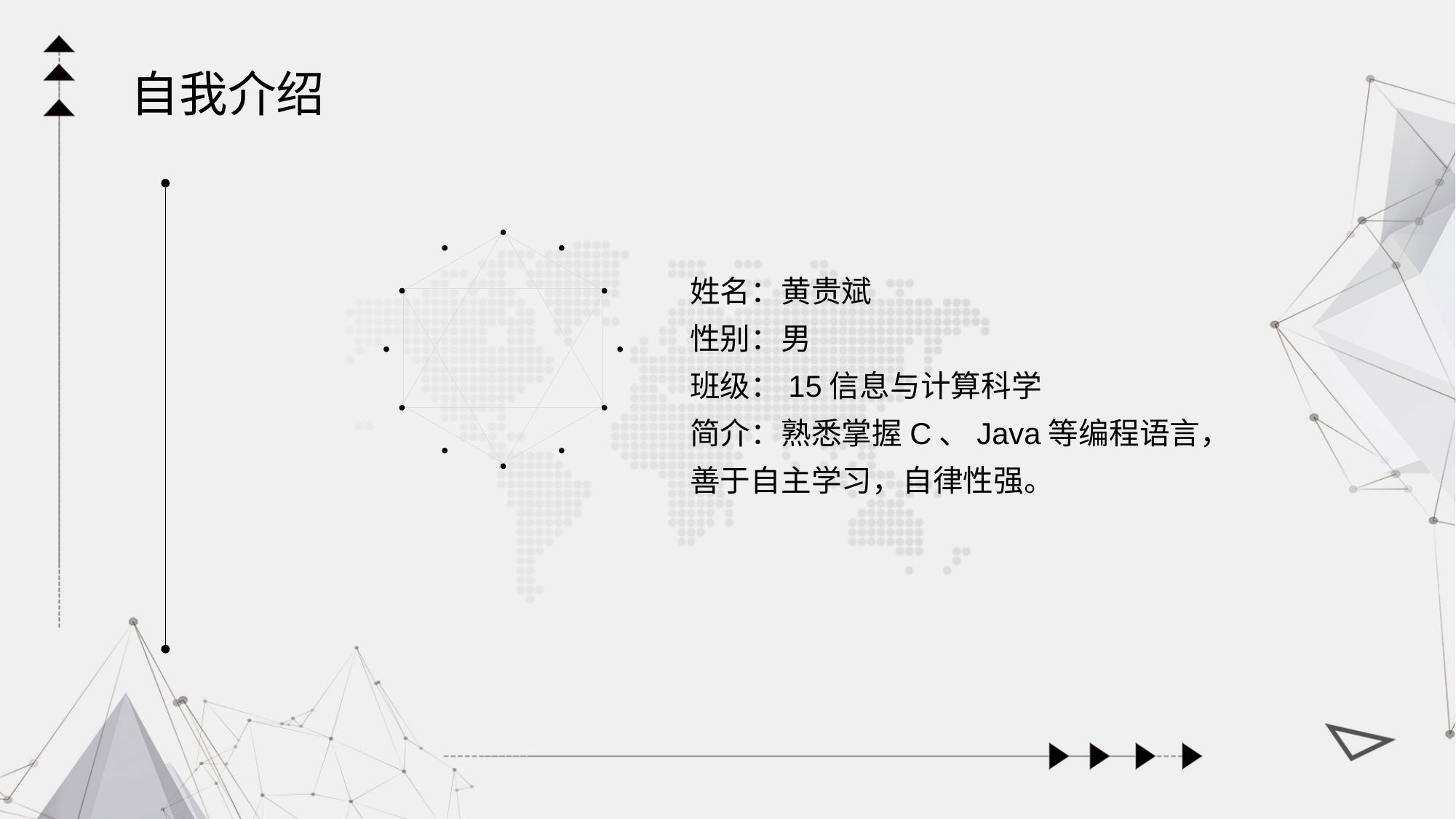

自我介绍

姓名：黄贵斌
性别：男
班级：15信息与计算科学
简介：熟悉掌握C、Java等编程语言，善于自主学习，自律性强。